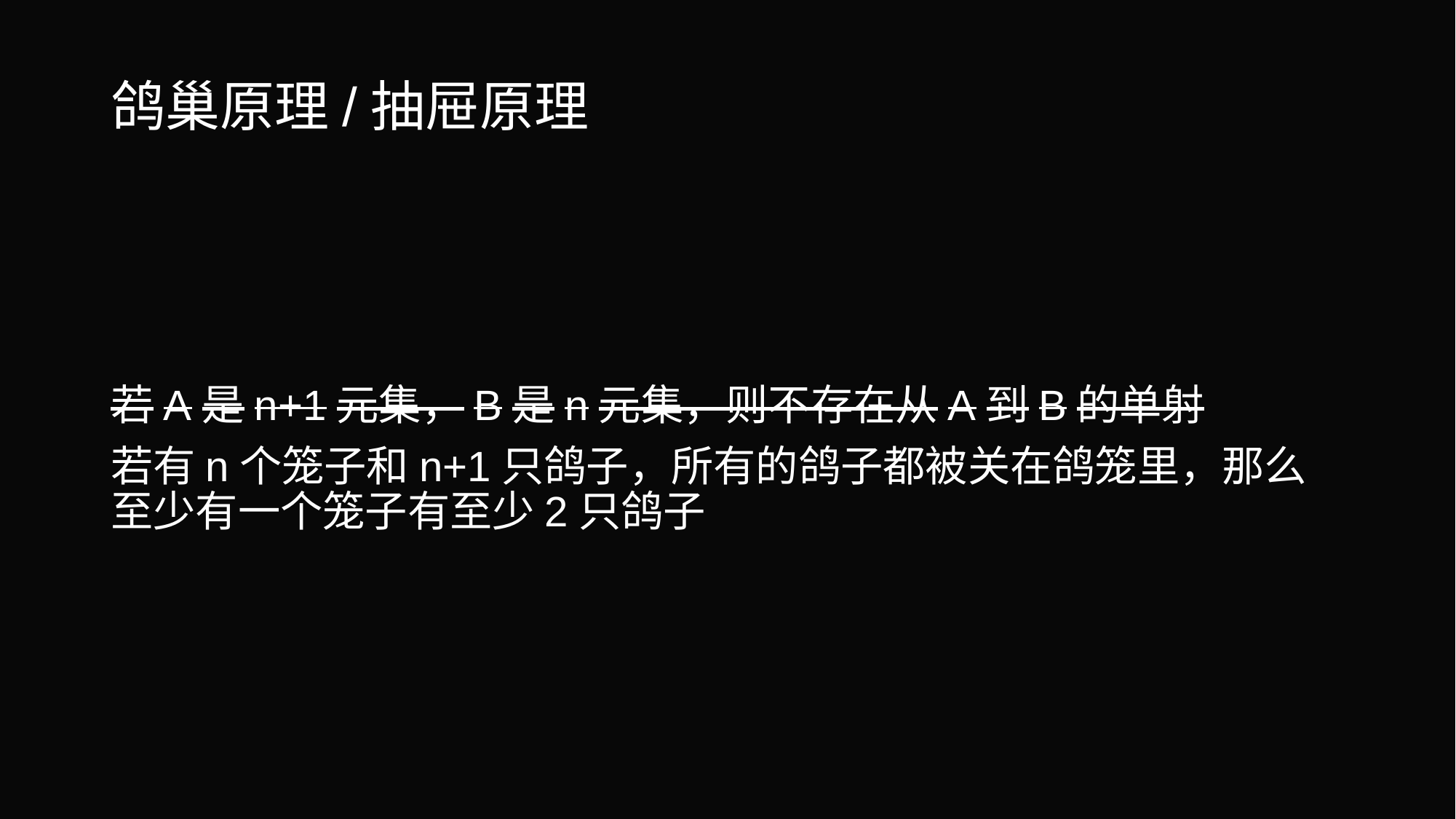

# 鸽巢原理/抽屉原理
若A是n+1元集，B是n元集，则不存在从A到B的单射
若有n个笼子和n+1只鸽子，所有的鸽子都被关在鸽笼里，那么至少有一个笼子有至少2只鸽子